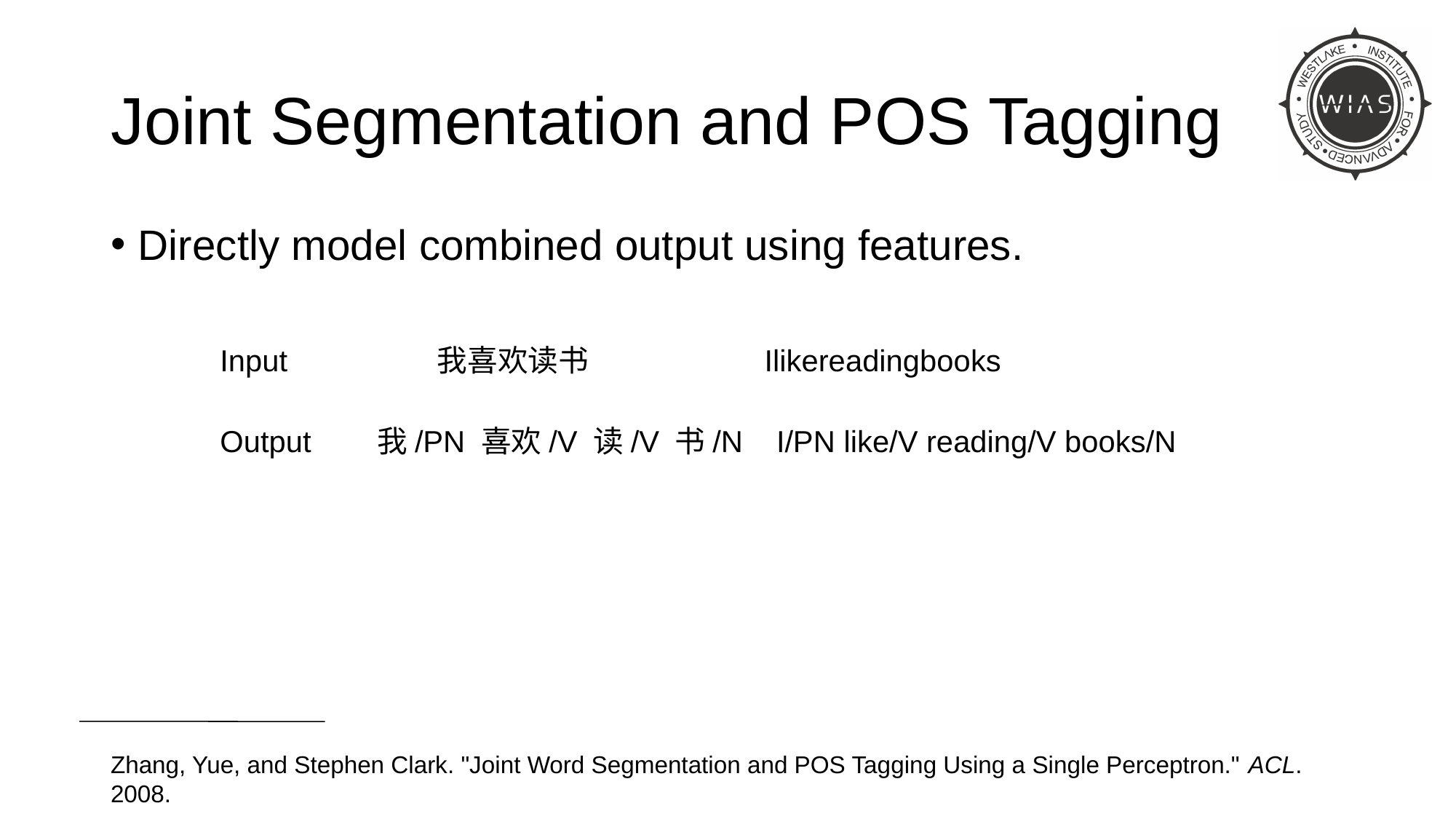

# Joint Segmentation and POS Tagging
Directly model combined output using features.

	Input                 我喜欢读书                         Ilikereadingbooks
	Output       我/PN 喜欢/V 读/V 书/N    I/PN like/V reading/V books/N

Zhang, Yue, and Stephen Clark. "Joint Word Segmentation and POS Tagging Using a Single Perceptron." ACL. 2008.